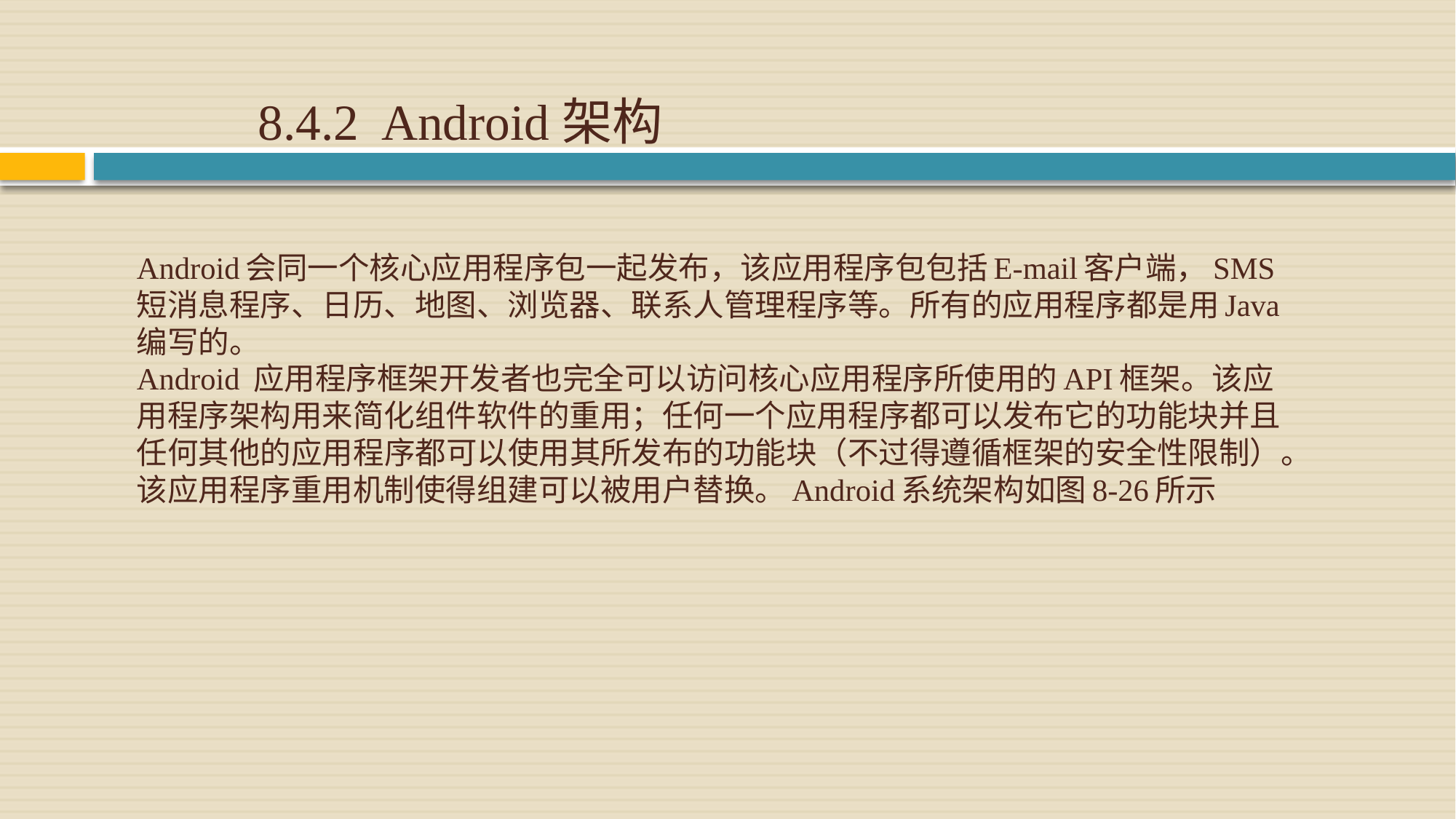

8.4.2  Android架构
# Android会同一个核心应用程序包一起发布，该应用程序包包括E-mail客户端，SMS短消息程序、日历、地图、浏览器、联系人管理程序等。所有的应用程序都是用Java编写的。 Android 应用程序框架开发者也完全可以访问核心应用程序所使用的API框架。该应用程序架构用来简化组件软件的重用；任何一个应用程序都可以发布它的功能块并且任何其他的应用程序都可以使用其所发布的功能块（不过得遵循框架的安全性限制）。该应用程序重用机制使得组建可以被用户替换。Android系统架构如图8-26所示